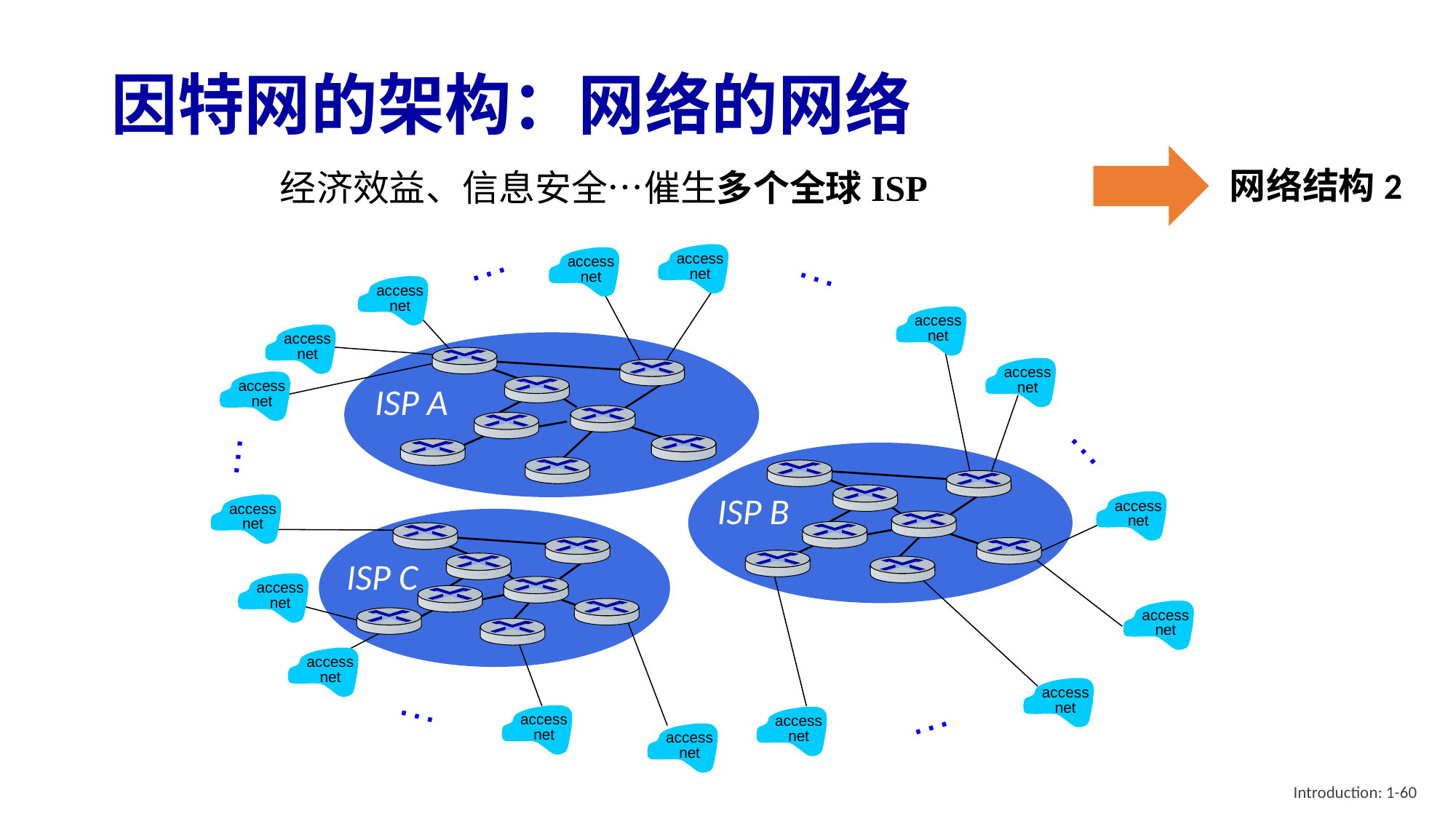

# 因特网的架构：网络的网络

网络结构2
经济效益、信息安全…催生多个全球ISP
…
…

access
net

access
net

access
net

access
net

access
net

access
net

access
net
…
…

access
net

access
net

access
net

access
net

access
net

access
net
…

access
net

access
net
…

access
net

ISP A

ISP B

ISP C

Introduction: 1-60